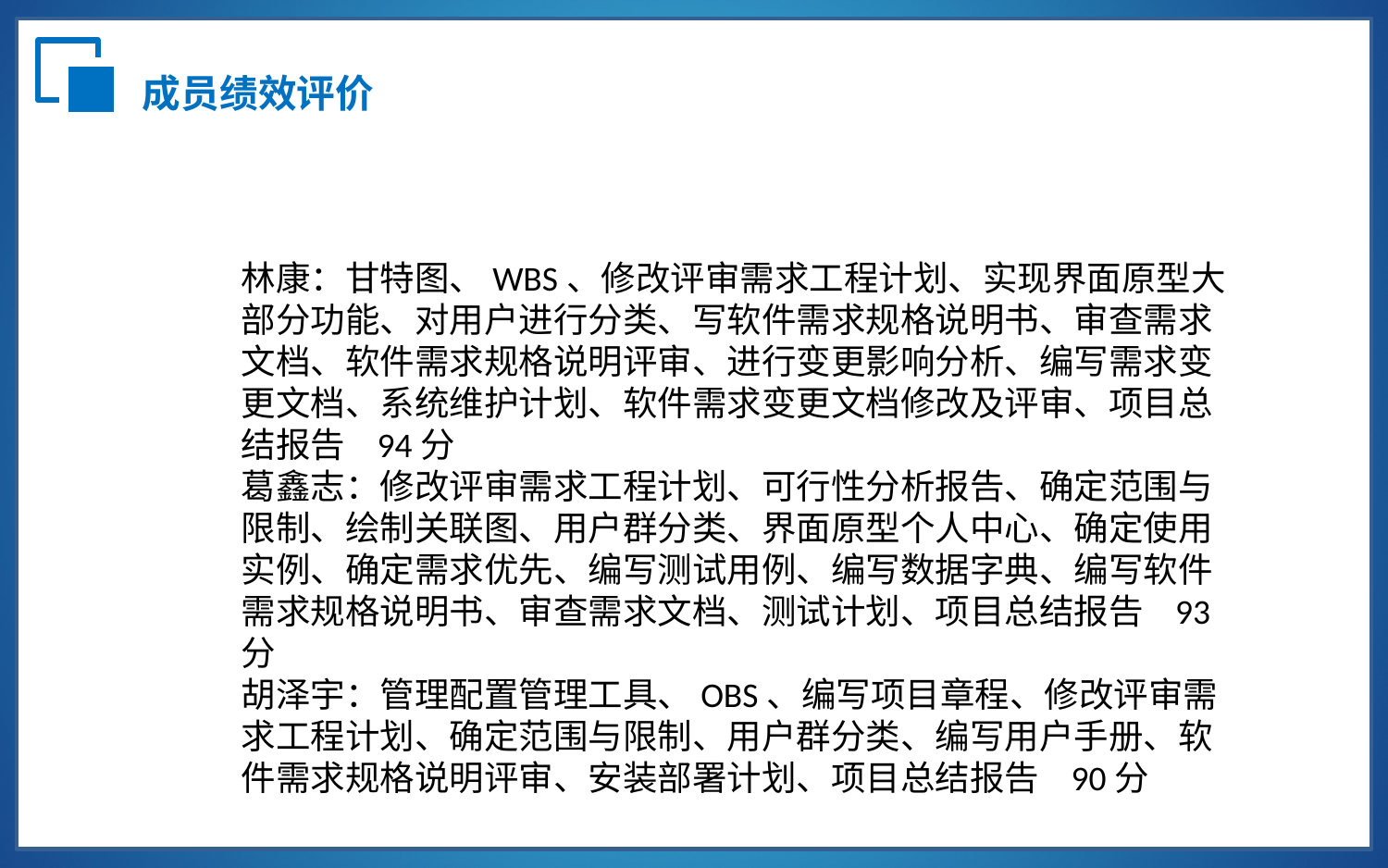

成员绩效评价
林康：甘特图、WBS、修改评审需求工程计划、实现界面原型大部分功能、对用户进行分类、写软件需求规格说明书、审查需求文档、软件需求规格说明评审、进行变更影响分析、编写需求变更文档、系统维护计划、软件需求变更文档修改及评审、项目总结报告   94分
葛鑫志：修改评审需求工程计划、可行性分析报告、确定范围与限制、绘制关联图、用户群分类、界面原型个人中心、确定使用实例、确定需求优先、编写测试用例、编写数据字典、编写软件需求规格说明书、审查需求文档、测试计划、项目总结报告   93分
胡泽宇：管理配置管理工具、OBS、编写项目章程、修改评审需求工程计划、确定范围与限制、用户群分类、编写用户手册、软件需求规格说明评审、安装部署计划、项目总结报告   90分